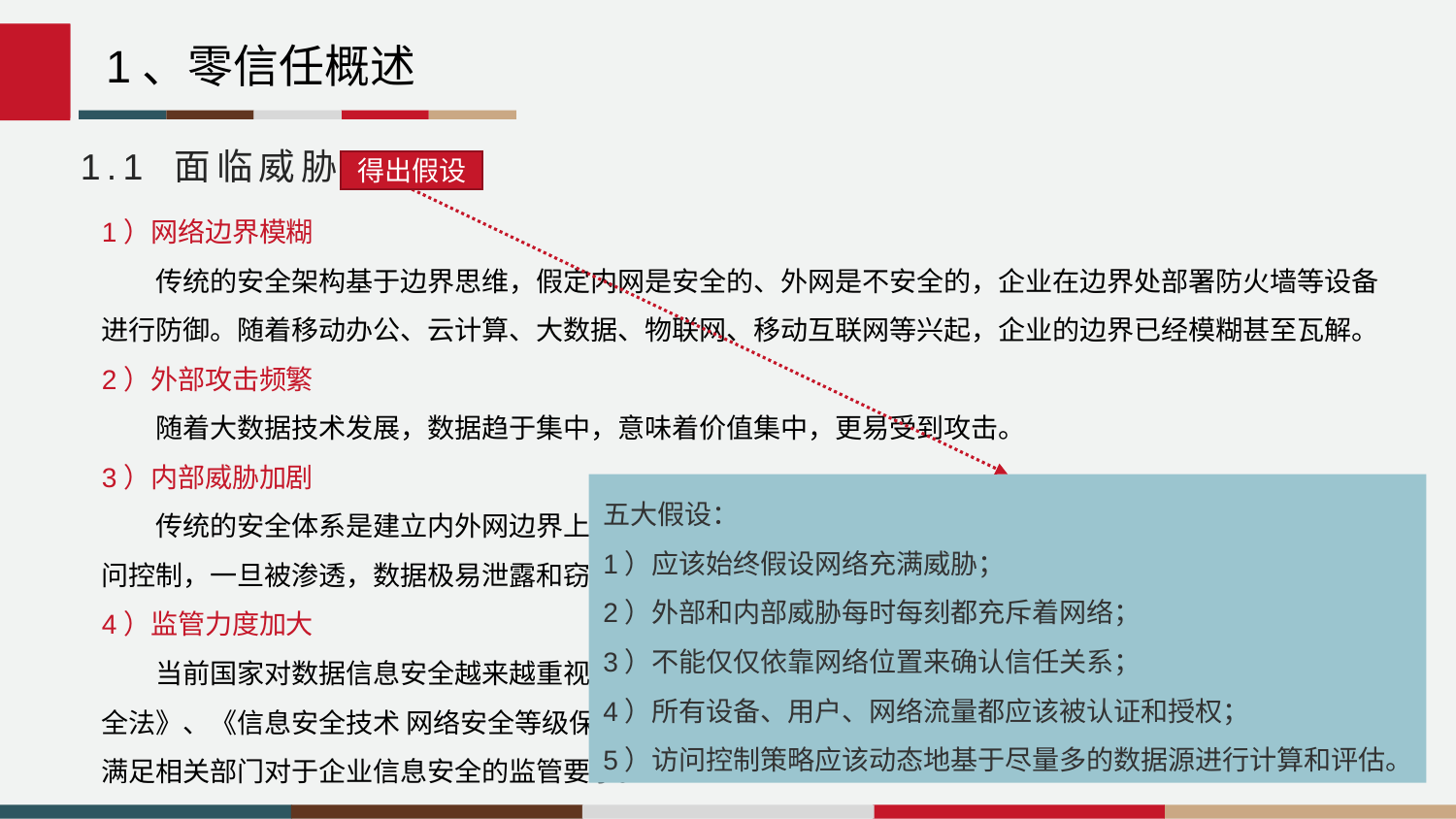

ImpTraceLabele7b36a6a063cb1856104ac76b244a51a@=

1、零信任概述

1.1 面临威胁
得出假设
1）网络边界模糊
　　传统的安全架构基于边界思维，假定内网是安全的、外网是不安全的，企业在边界处部署防火墙等设备进行防御。随着移动办公、云计算、大数据、物联网、移动互联网等兴起，企业的边界已经模糊甚至瓦解。
2）外部攻击频繁
　　随着大数据技术发展，数据趋于集中，意味着价值集中，更易受到攻击。
3）内部威胁加剧
　　传统的安全体系是建立内外网边界上，假定内网用户、设备、流量都是可信的，内网缺乏足够的安全访问控制，一旦被渗透，数据极易泄露和窃取。另外，内网非授权访问也是造成数据泄露的一个原因。
4）监管力度加大
　　当前国家对数据信息安全越来越重视，安全战略上升到国家战略，先后出台了《中华人民共和国网络安全法》、《信息安全技术 网络安全等级保护基本要求》、《国家电子政务标准化指南》等相关政策标准。为满足相关部门对于企业信息安全的监管要求。
五大假设：
1）应该始终假设网络充满威胁；
2）外部和内部威胁每时每刻都充斥着网络；
3）不能仅仅依靠网络位置来确认信任关系；
4）所有设备、用户、网络流量都应该被认证和授权；
5）访问控制策略应该动态地基于尽量多的数据源进行计算和评估。